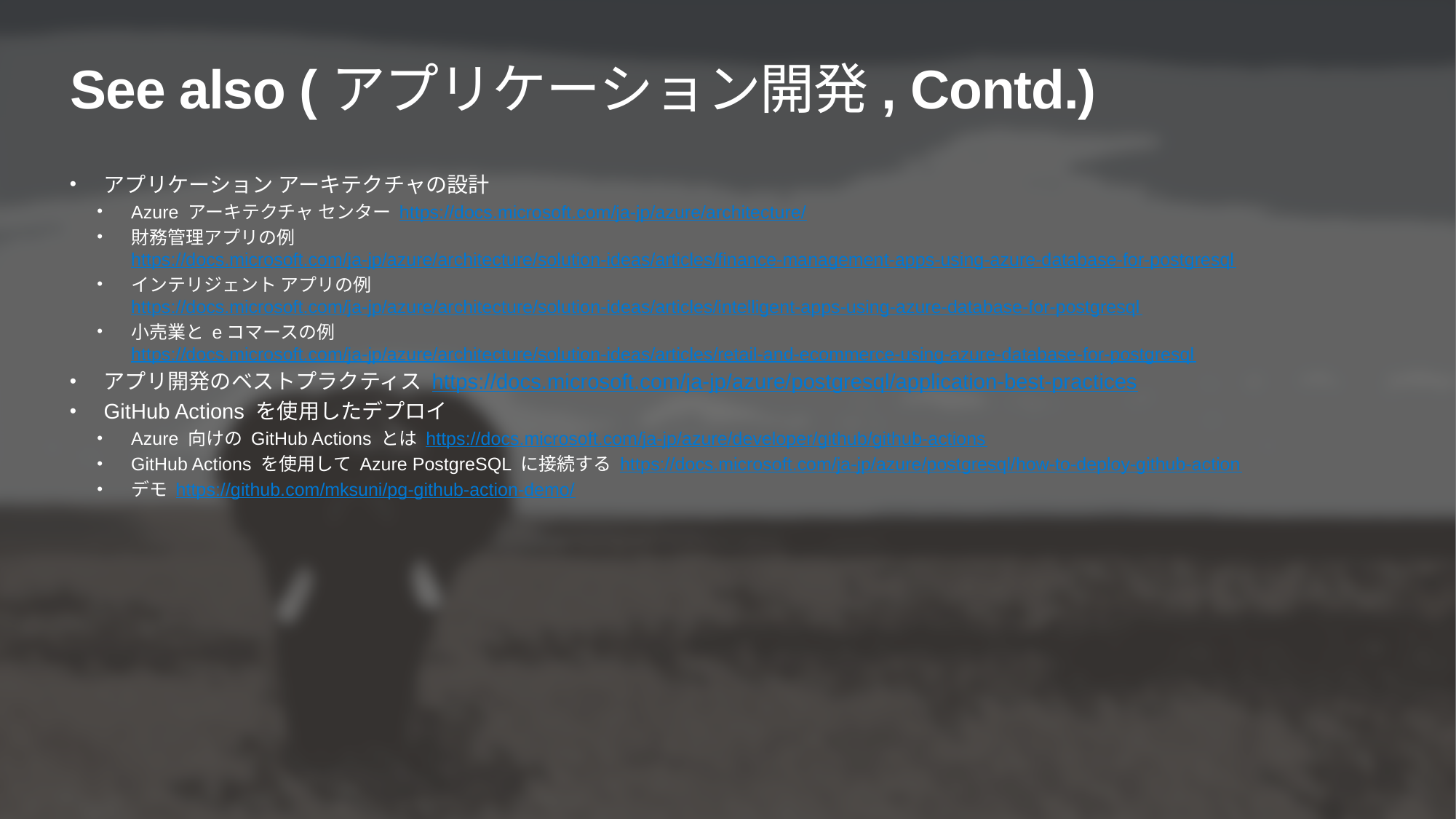

# See also (アプリケーション開発, Contd.)
アプリケーション アーキテクチャの設計
Azure アーキテクチャ センター https://docs.microsoft.com/ja-jp/azure/architecture/
財務管理アプリの例 https://docs.microsoft.com/ja-jp/azure/architecture/solution-ideas/articles/finance-management-apps-using-azure-database-for-postgresql
インテリジェント アプリの例 https://docs.microsoft.com/ja-jp/azure/architecture/solution-ideas/articles/intelligent-apps-using-azure-database-for-postgresql
小売業と eコマースの例 https://docs.microsoft.com/ja-jp/azure/architecture/solution-ideas/articles/retail-and-ecommerce-using-azure-database-for-postgresql
アプリ開発のベストプラクティス https://docs.microsoft.com/ja-jp/azure/postgresql/application-best-practices
GitHub Actions を使用したデプロイ
Azure 向けの GitHub Actions とは https://docs.microsoft.com/ja-jp/azure/developer/github/github-actions
GitHub Actions を使用して Azure PostgreSQL に接続する https://docs.microsoft.com/ja-jp/azure/postgresql/how-to-deploy-github-action
デモ https://github.com/mksuni/pg-github-action-demo/